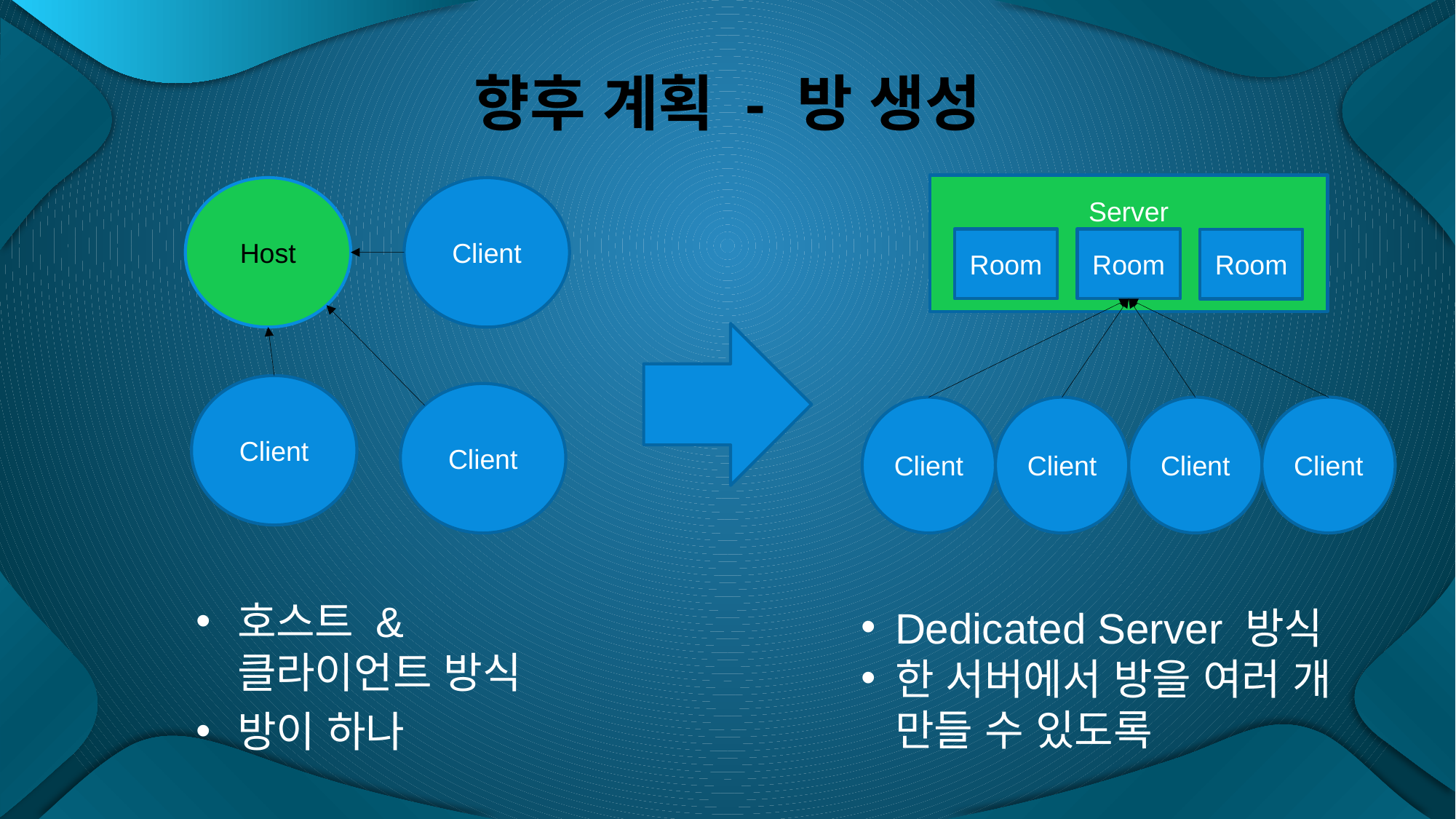

# 향후 계획 - 방 생성
Server

Room
Room
Room
Client
Client
Client
Client
Host
Client
Client
Client

호스트 &
클라이언트 방식
방이 하나
Dedicated Server 방식
한 서버에서 방을 여러 개 만들 수 있도록